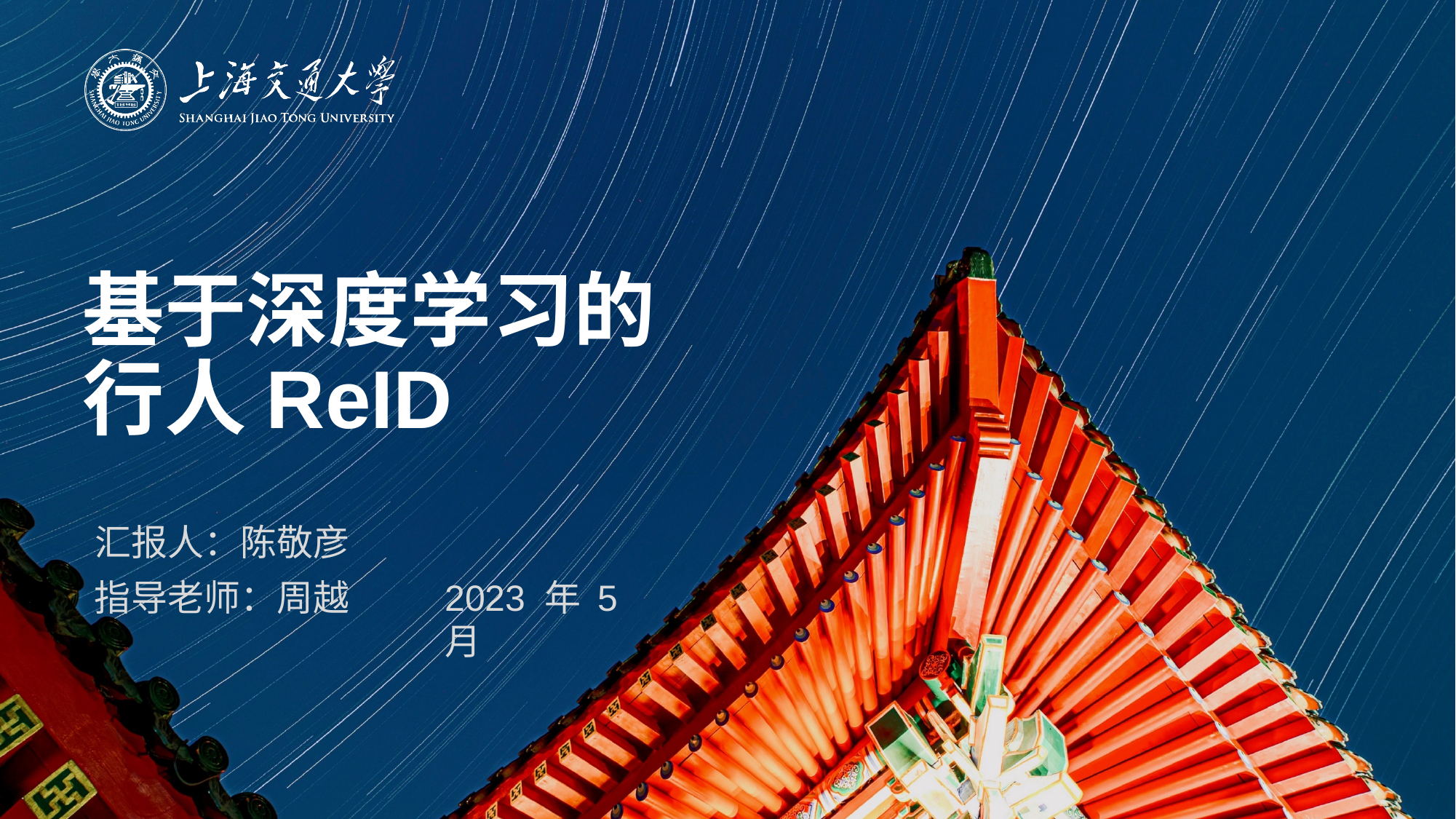

基于深度学习的
行人ReID
汇报人：陈敬彦
2023 年 5 月
指导老师：周越